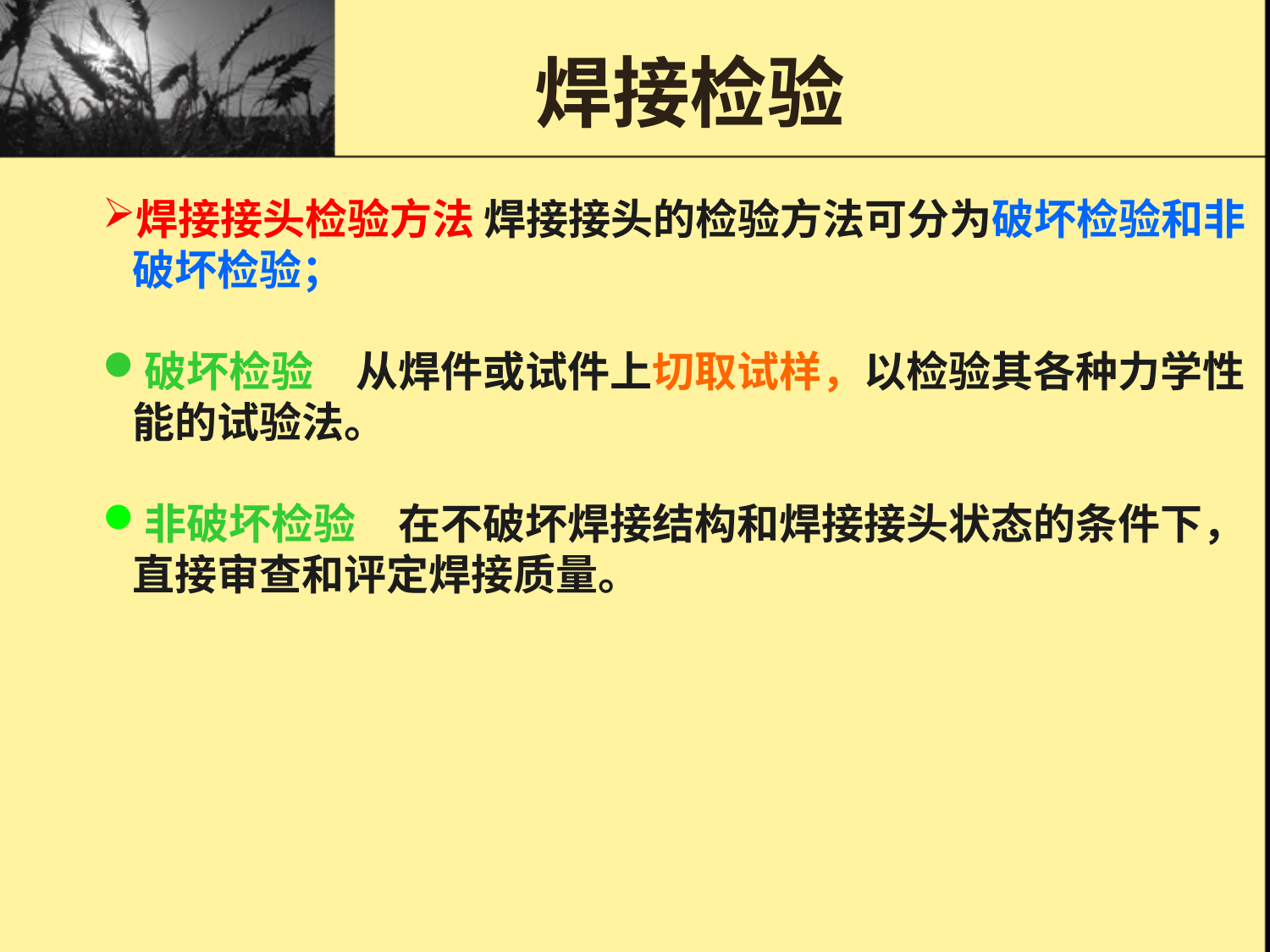

# 焊接检验
焊接接头检验方法 焊接接头的检验方法可分为破坏检验和非破坏检验；

破坏检验　从焊件或试件上切取试样，以检验其各种力学性能的试验法。

非破坏检验　在不破坏焊接结构和焊接接头状态的条件下，直接审查和评定焊接质量。